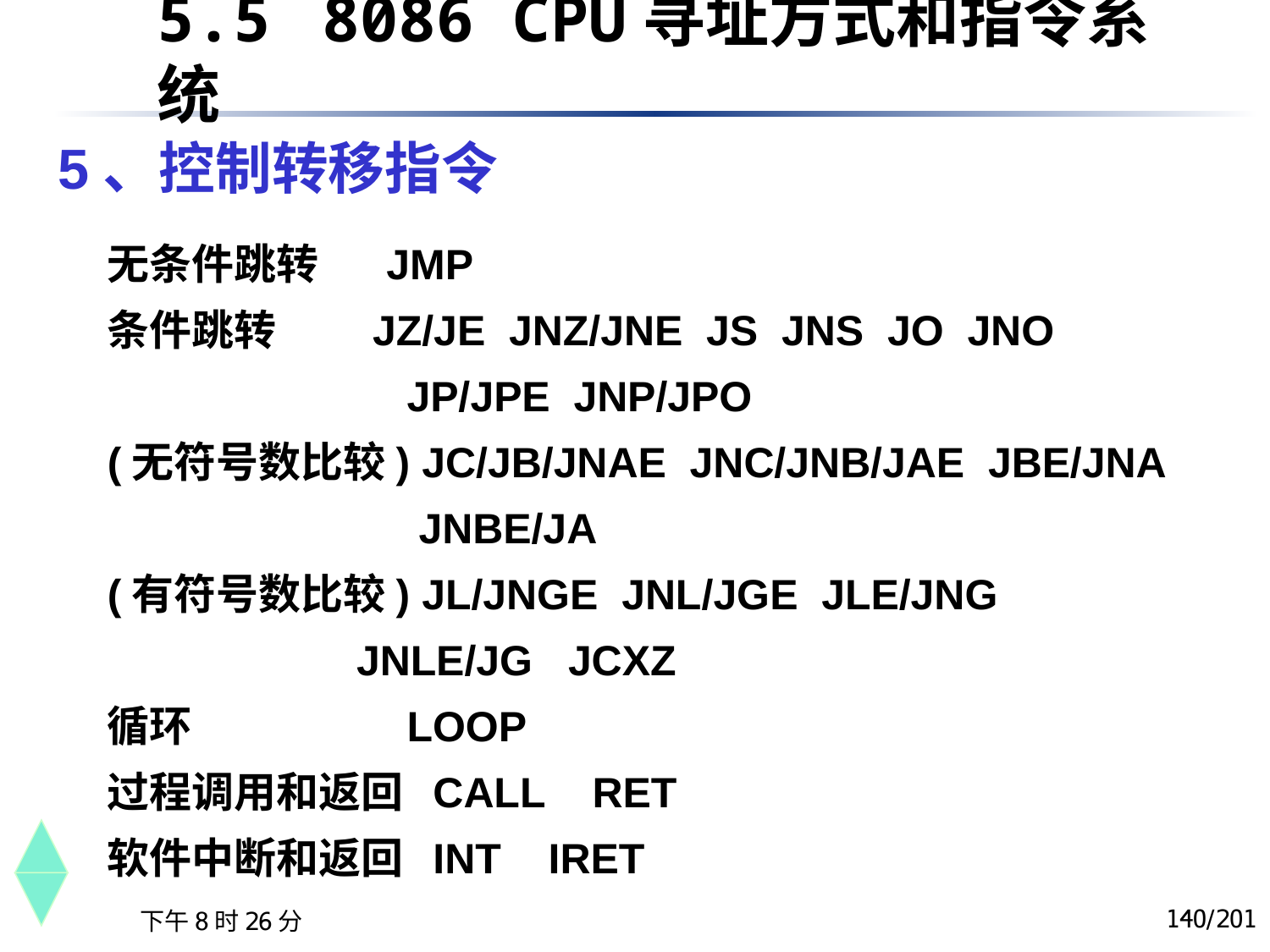

5.5	 8086 CPU寻址方式和指令系统
# 5、控制转移指令
无条件跳转      JMP
条件跳转         JZ/JE  JNZ/JNE  JS  JNS  JO  JNO
	JP/JPE  JNP/JPO
(无符号数比较) JC/JB/JNAE  JNC/JNB/JAE  JBE/JNA   JNBE/JA
(有符号数比较) JL/JNGE  JNL/JGE  JLE/JNG
                     JNLE/JG   JCXZ
循环     	LOOP
过程调用和返回  CALL    RET
软件中断和返回  INT    IRET
140/201
下午8时26分